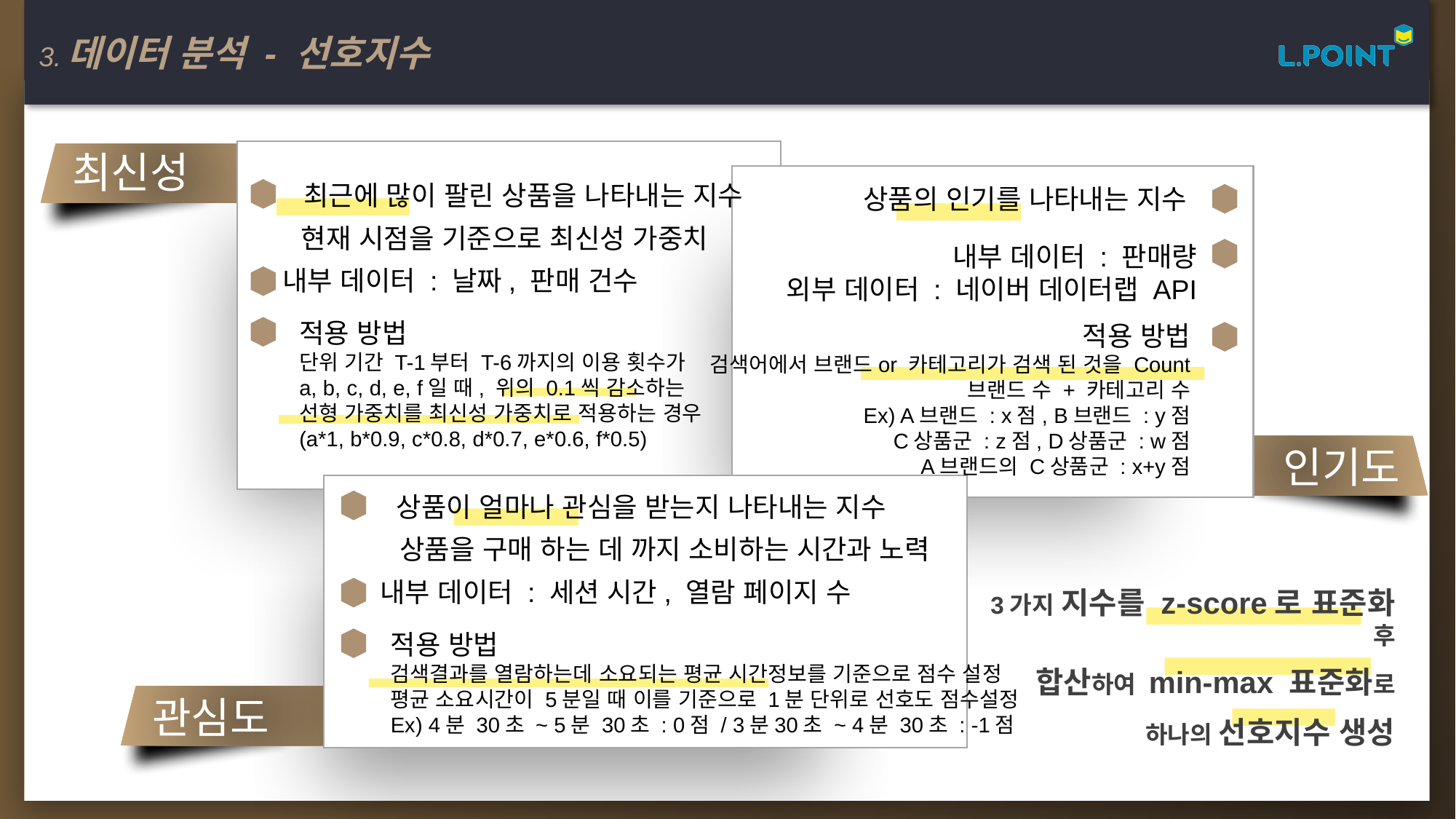

3.데이터 분석 - 선호지수
최신성

최근에 많이 팔린 상품을 나타내는 지수

현재 시점을 기준으로 최신성 가중치
내부 데이터 : 날짜, 판매 건수

적용 방법
단위 기간 T-1부터 T-6까지의 이용 횟수가
a, b, c, d, e, f일 때, 위의 0.1씩 감소하는
선형 가중치를 최신성 가중치로 적용하는 경우
(a*1, b*0.9, c*0.8, d*0.7, e*0.6, f*0.5)

상품의 인기를 나타내는 지수

내부 데이터 : 판매량
외부 데이터 : 네이버 데이터랩 API

적용 방법
검색어에서 브랜드or 카테고리가 검색 된 것을 Count
브랜드 수 + 카테고리 수
Ex) A브랜드 : x점, B브랜드 : y점
C상품군 : z점, D상품군 : w점
A브랜드의 C상품군 : x+y점

인기도

상품이 얼마나 관심을 받는지 나타내는 지수

상품을 구매 하는 데 까지 소비하는 시간과 노력
내부 데이터 : 세션 시간, 열람 페이지 수

적용 방법
검색결과를 열람하는데 소요되는 평균 시간정보를 기준으로 점수 설정
평균 소요시간이 5분일 때 이를 기준으로 1분 단위로 선호도 점수설정
Ex) 4분 30초 ~ 5분 30초 : 0점 / 3분30초 ~ 4분 30초 : -1점

3가지 지수를 z-score로 표준화 후
합산하여 min-max 표준화로
하나의 선호지수 생성

관심도

14